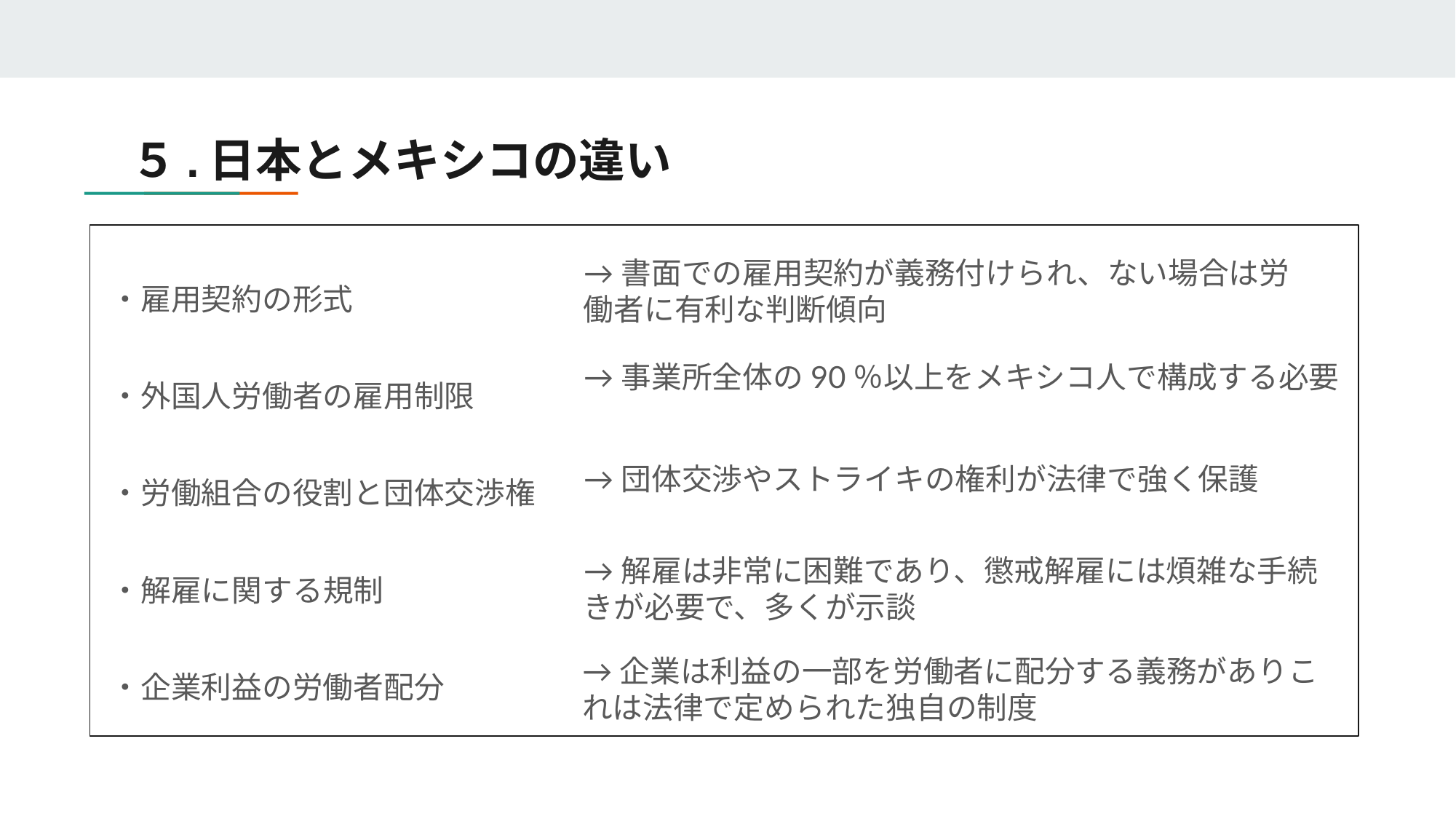

# ５.日本とメキシコの違い

→書面での雇用契約が義務付けられ、ない場合は労働者に有利な判断傾向
・雇用契約の形式
・外国人労働者の雇用制限
・労働組合の役割と団体交渉権
・解雇に関する規制
・企業利益の労働者配分
→事業所全体の90％以上をメキシコ人で構成する必要
→団体交渉やストライキの権利が法律で強く保護
→解雇は非常に困難であり、懲戒解雇には煩雑な手続きが必要で、多くが示談
→企業は利益の一部を労働者に配分する義務がありこれは法律で定められた独自の制度